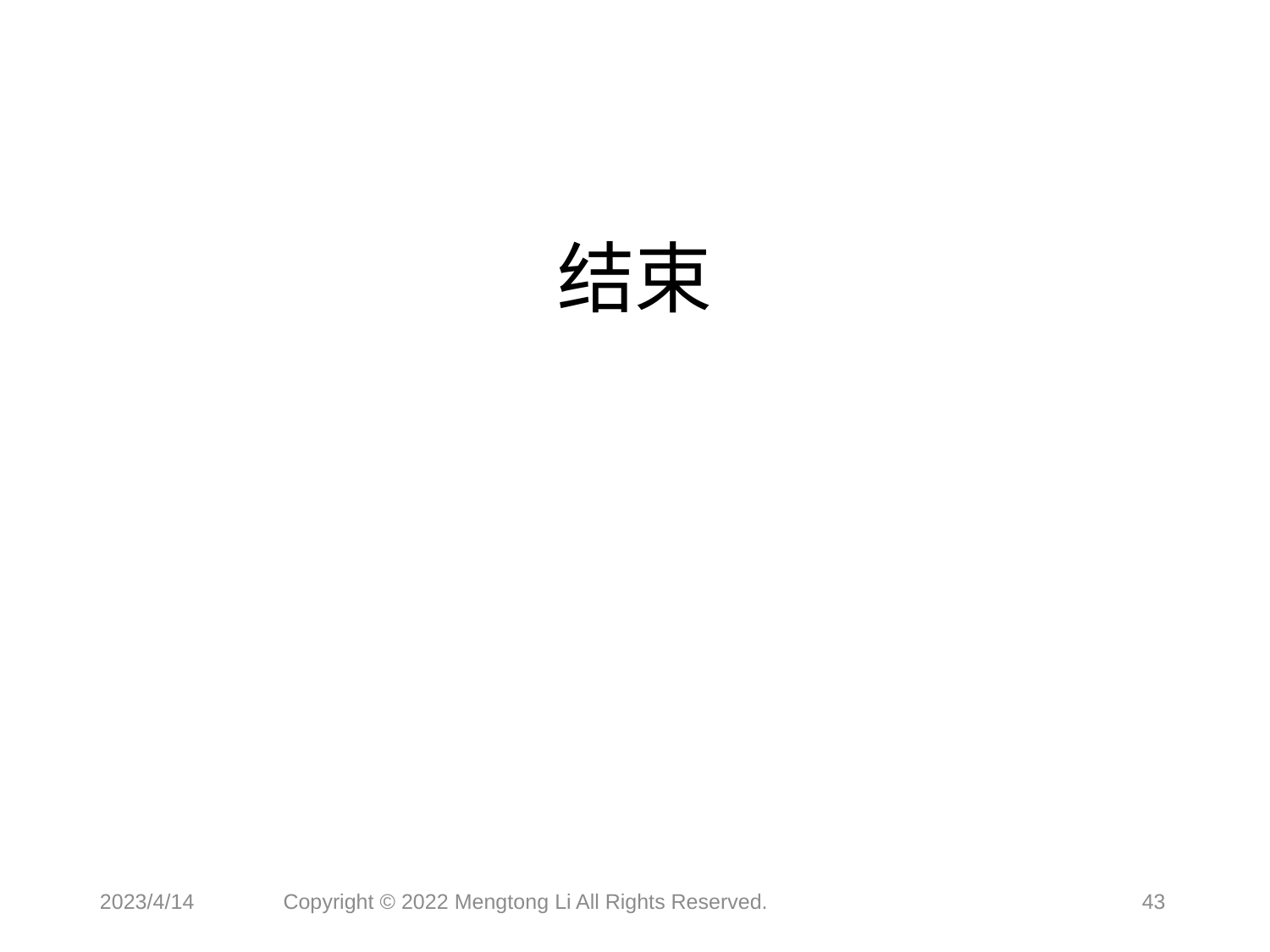

# 结束

2023/4/14
Copyright © 2022 Mengtong Li All Rights Reserved.
43